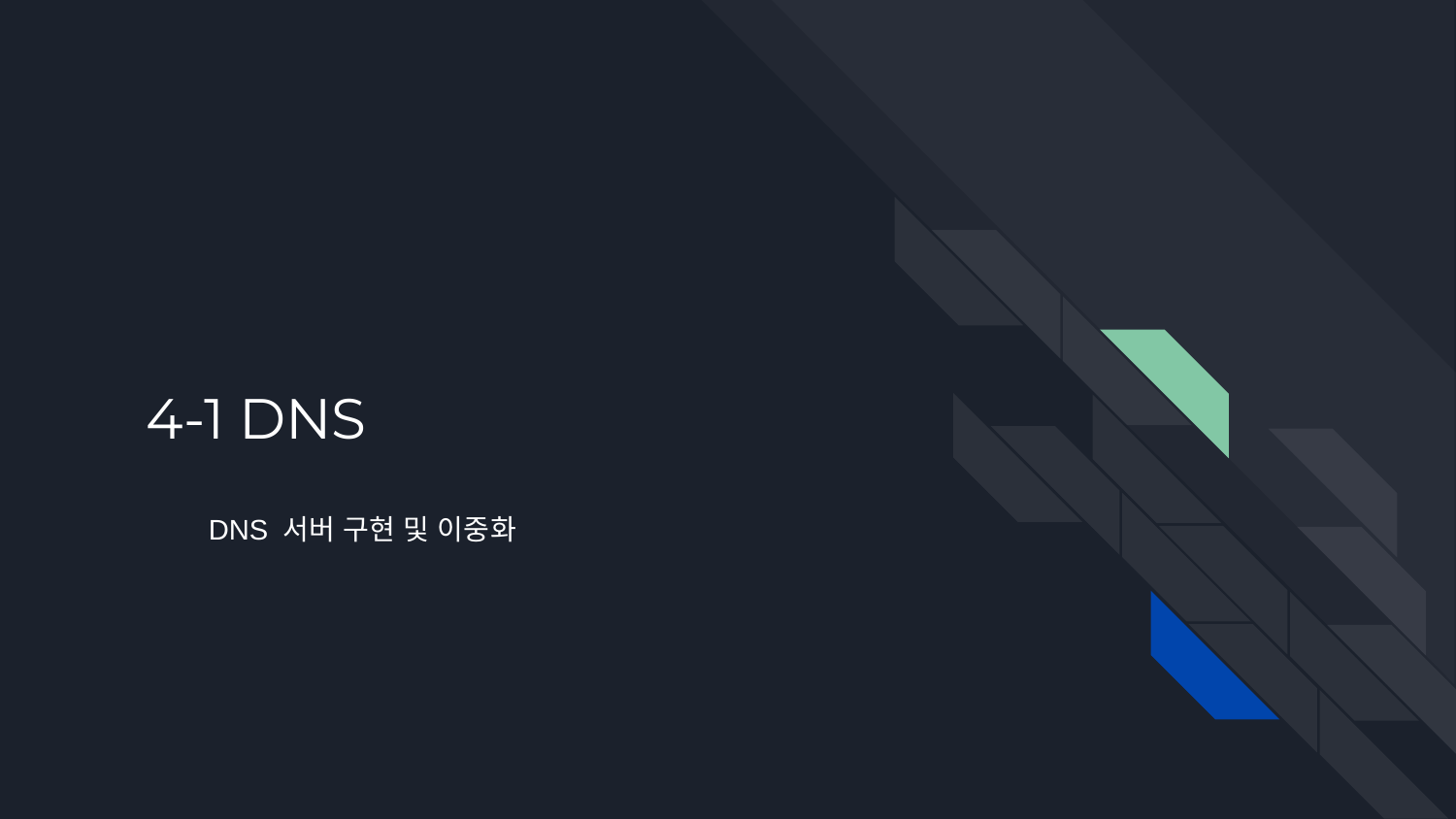

# 4-1 DNS
DNS 서버 구현 및 이중화